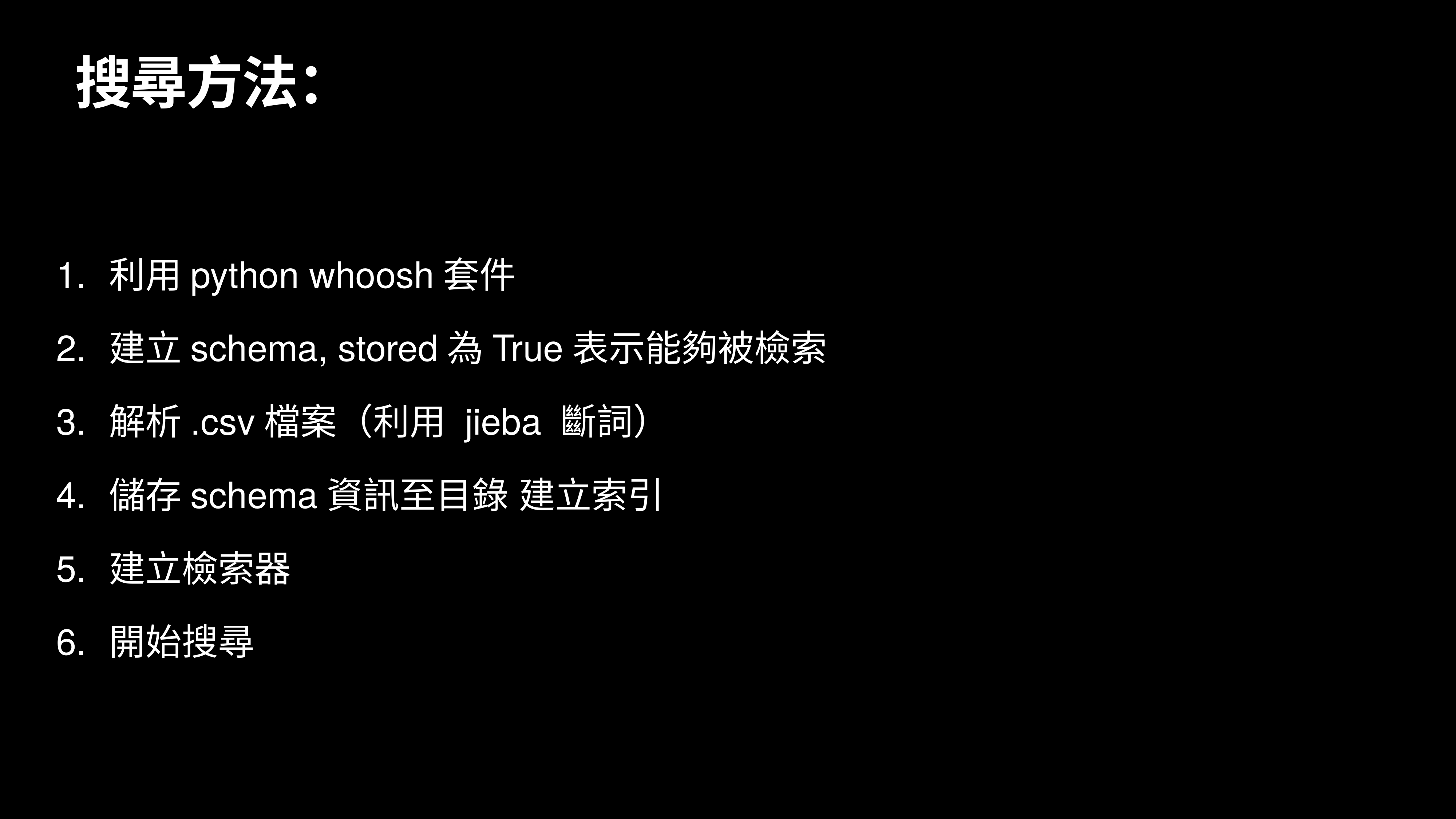

# 搜尋方法：
利用python whoosh套件
建立schema, stored為True表示能夠被檢索
解析.csv檔案（利用 jieba 斷詞）
儲存schema資訊至目錄 建立索引
建立檢索器
開始搜尋